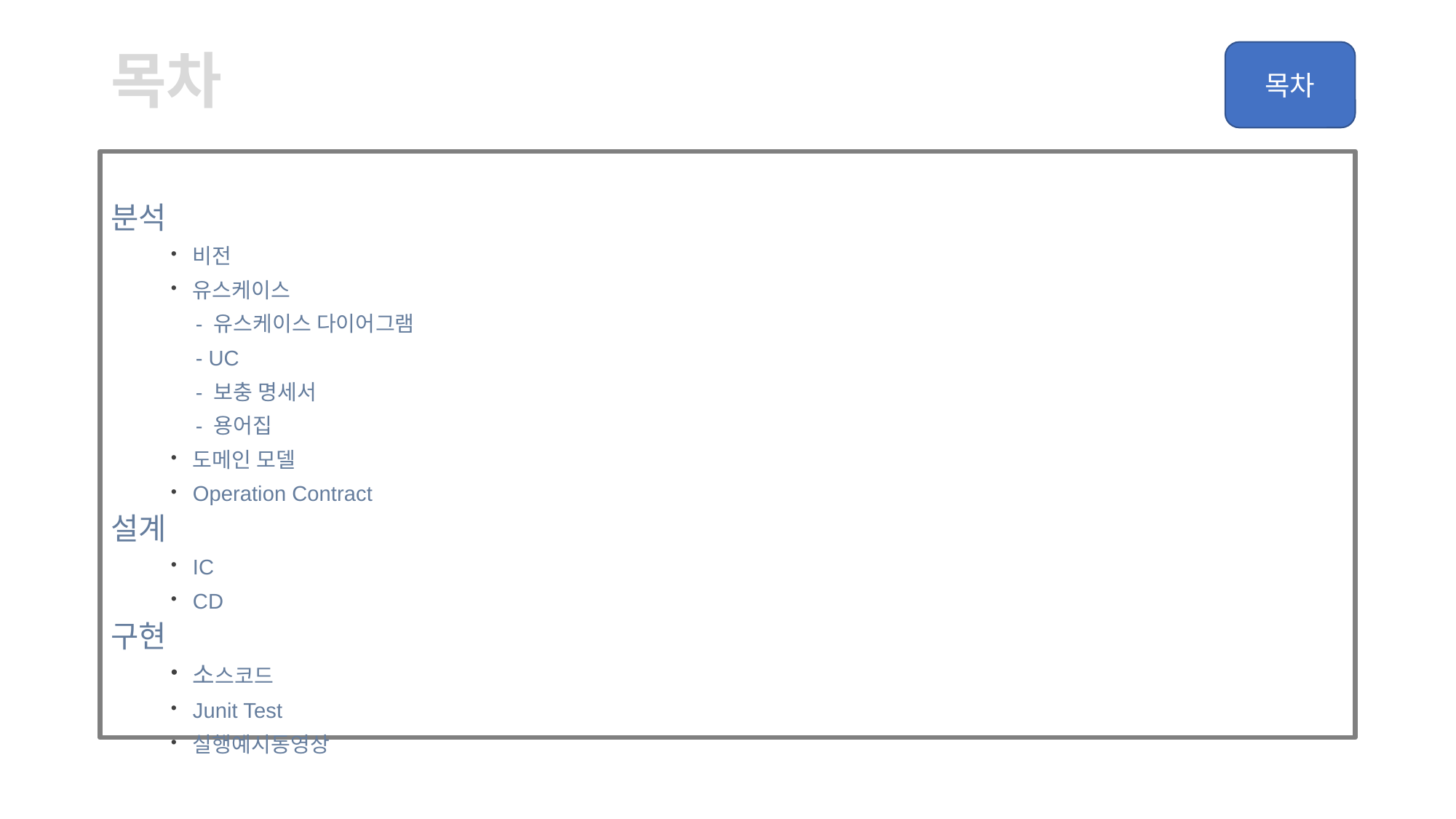

# 목차

분석
비전
유스케이스
     - 유스케이스 다이어그램
     - UC
     - 보충 명세서
     - 용어집
도메인 모델
Operation Contract
설계
IC
CD
구현
소스코드
Junit Test
실행예시동영상